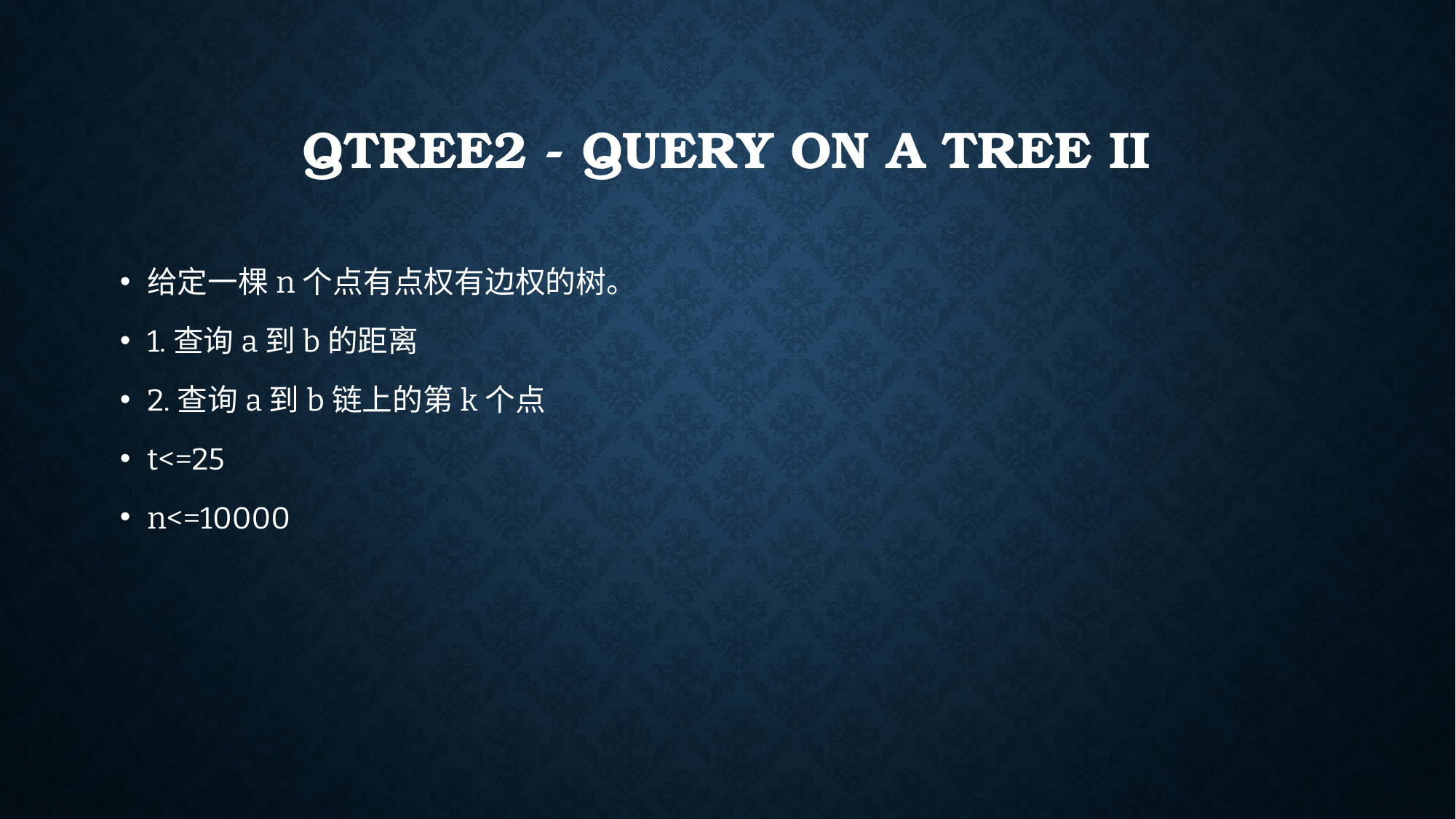

# QTREE2 - Query on a tree II
给定一棵n个点有点权有边权的树。
1.查询a到b的距离
2.查询a到b链上的第k个点
t<=25
n<=10000